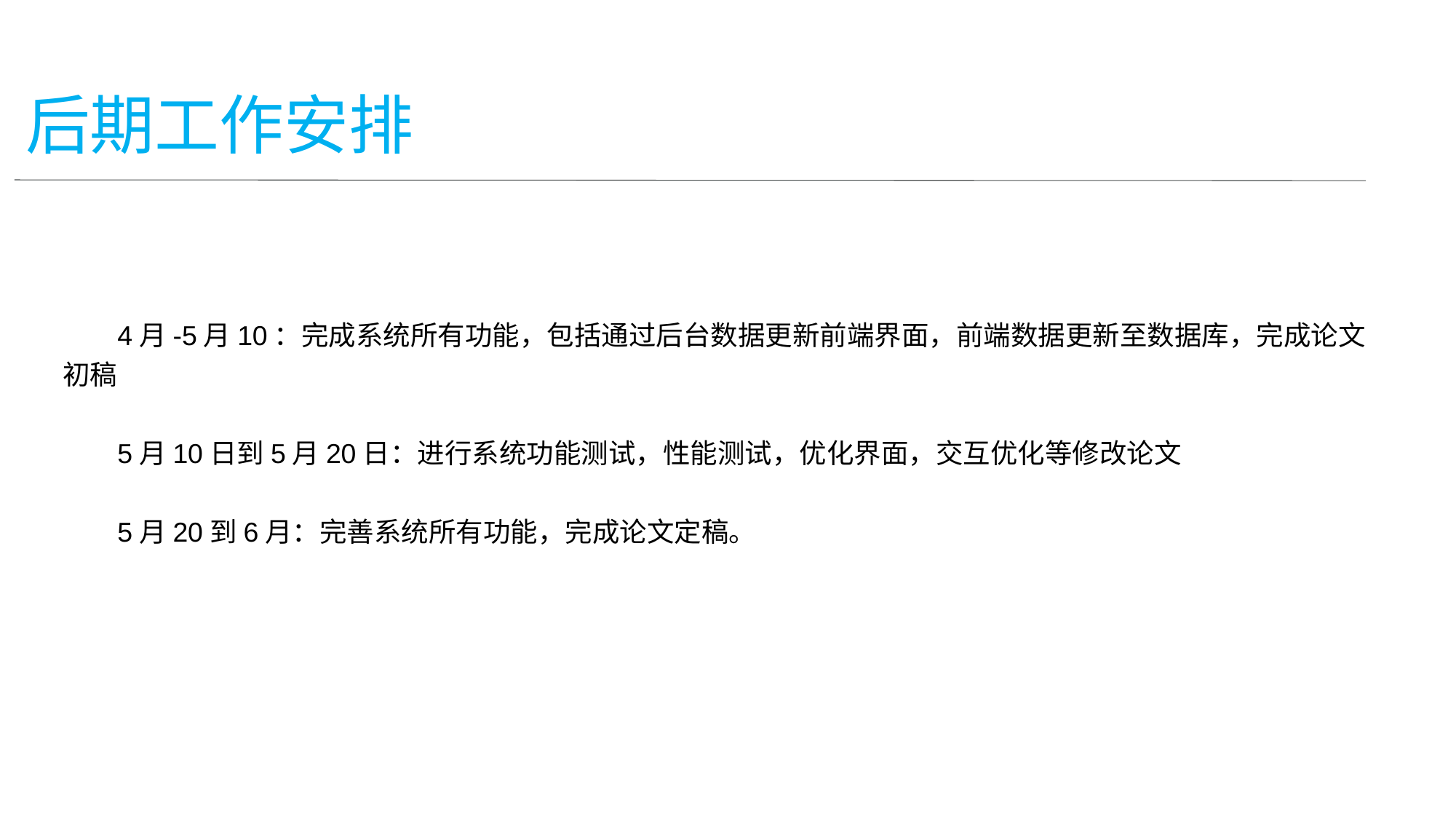

后期工作安排
4月-5月10：完成系统所有功能，包括通过后台数据更新前端界面，前端数据更新至数据库，完成论文初稿

5月10日到5月20日：进行系统功能测试，性能测试，优化界面，交互优化等修改论文

5月20到6月：完善系统所有功能，完成论文定稿。